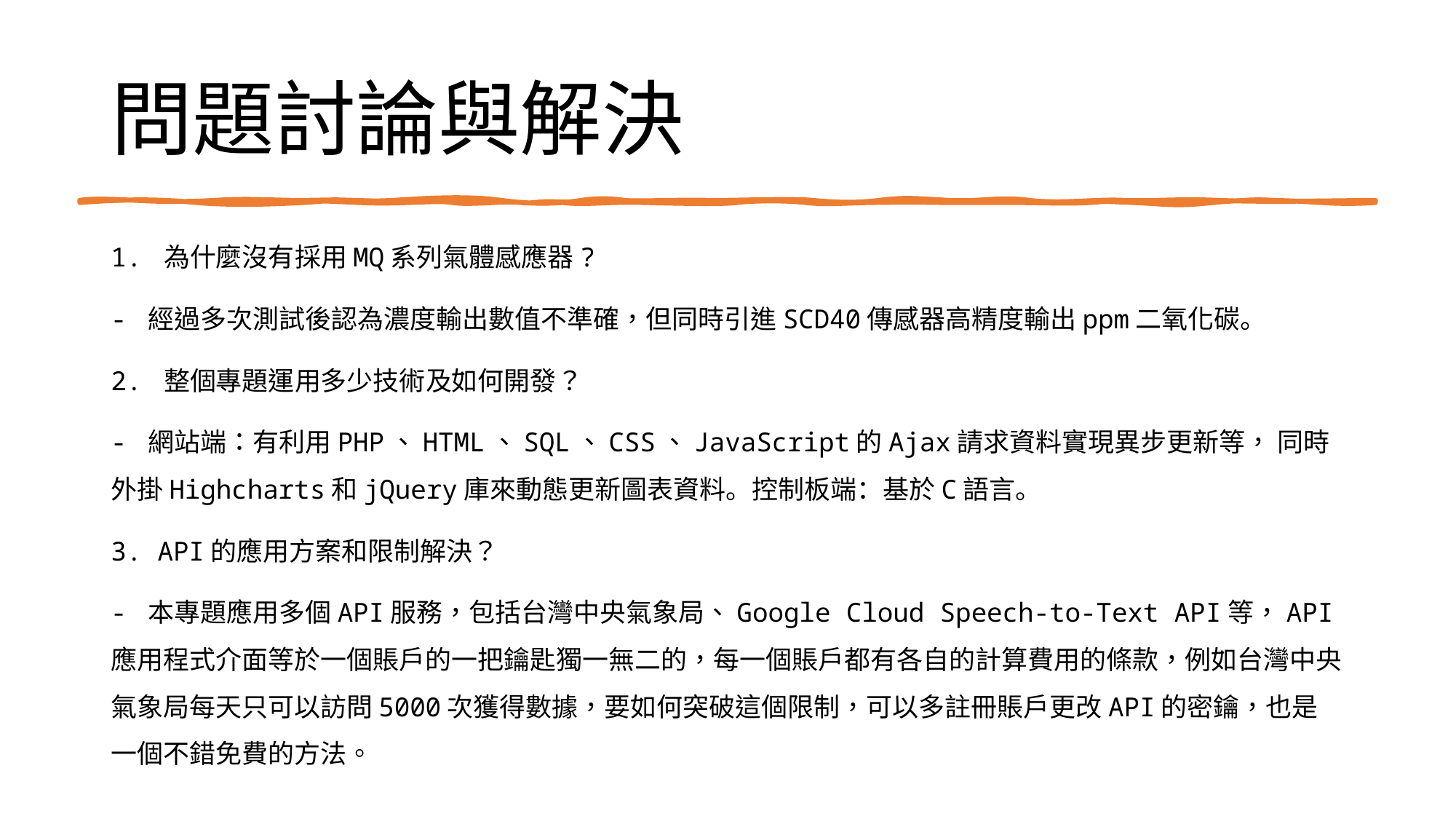

# 問題討論與解決

1. 為什麼沒有採用MQ系列氣體感應器?
- 經過多次測試後認為濃度輸出數值不準確，但同時引進SCD40傳感器高精度輸出ppm二氧化碳。
2. 整個專題運用多少技術及如何開發？
- 網站端：有利用PHP、HTML、SQL、CSS、JavaScript的Ajax請求資料實現異步更新等， 同時外掛Highcharts和jQuery庫來動態更新圖表資料。控制板端：基於C語言。
3. API的應用方案和限制解決？
- 本專題應用多個API服務，包括台灣中央氣象局、Google Cloud Speech-to-Text API等，API 應用程式介面等於一個賬戶的一把鑰匙獨一無二的，每一個賬戶都有各自的計算費用的條款，例如台灣中央氣象局每天只可以訪問5000次獲得數據，要如何突破這個限制，可以多註冊賬戶更改API的密鑰，也是一個不錯免費的方法。